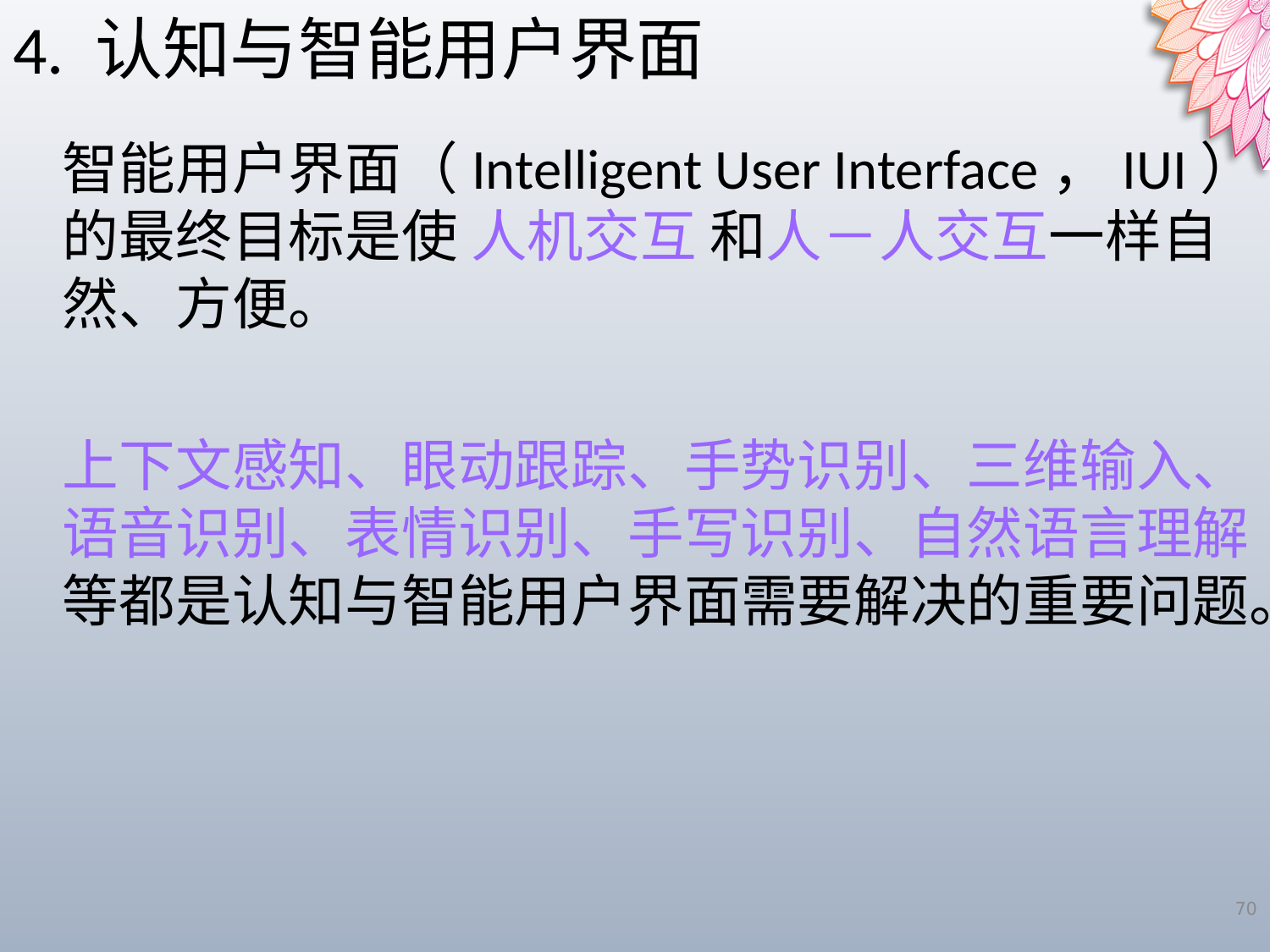

4. 认知与智能用户界面
智能用户界面（Intelligent User Interface，IUI）的最终目标是使 人机交互 和人－人交互一样自然、方便。

上下文感知、眼动跟踪、手势识别、三维输入、语音识别、表情识别、手写识别、自然语言理解等都是认知与智能用户界面需要解决的重要问题。
70